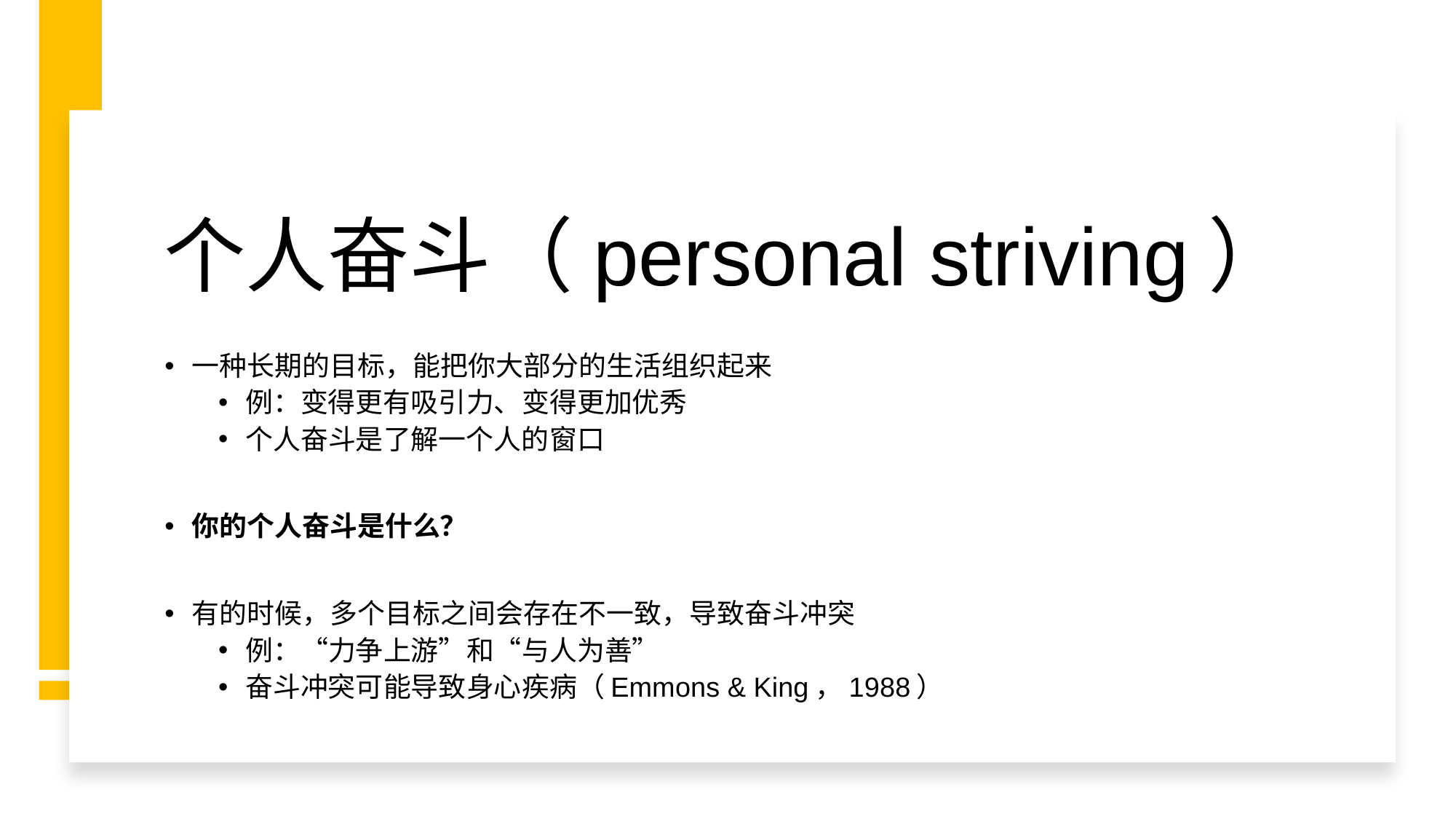

# 个人奋斗（personal striving）

一种长期的目标，能把你大部分的生活组织起来
例：变得更有吸引力、变得更加优秀
个人奋斗是了解一个人的窗口

你的个人奋斗是什么？

有的时候，多个目标之间会存在不一致，导致奋斗冲突
例：“力争上游”和“与人为善”
奋斗冲突可能导致身心疾病（Emmons & King，1988）